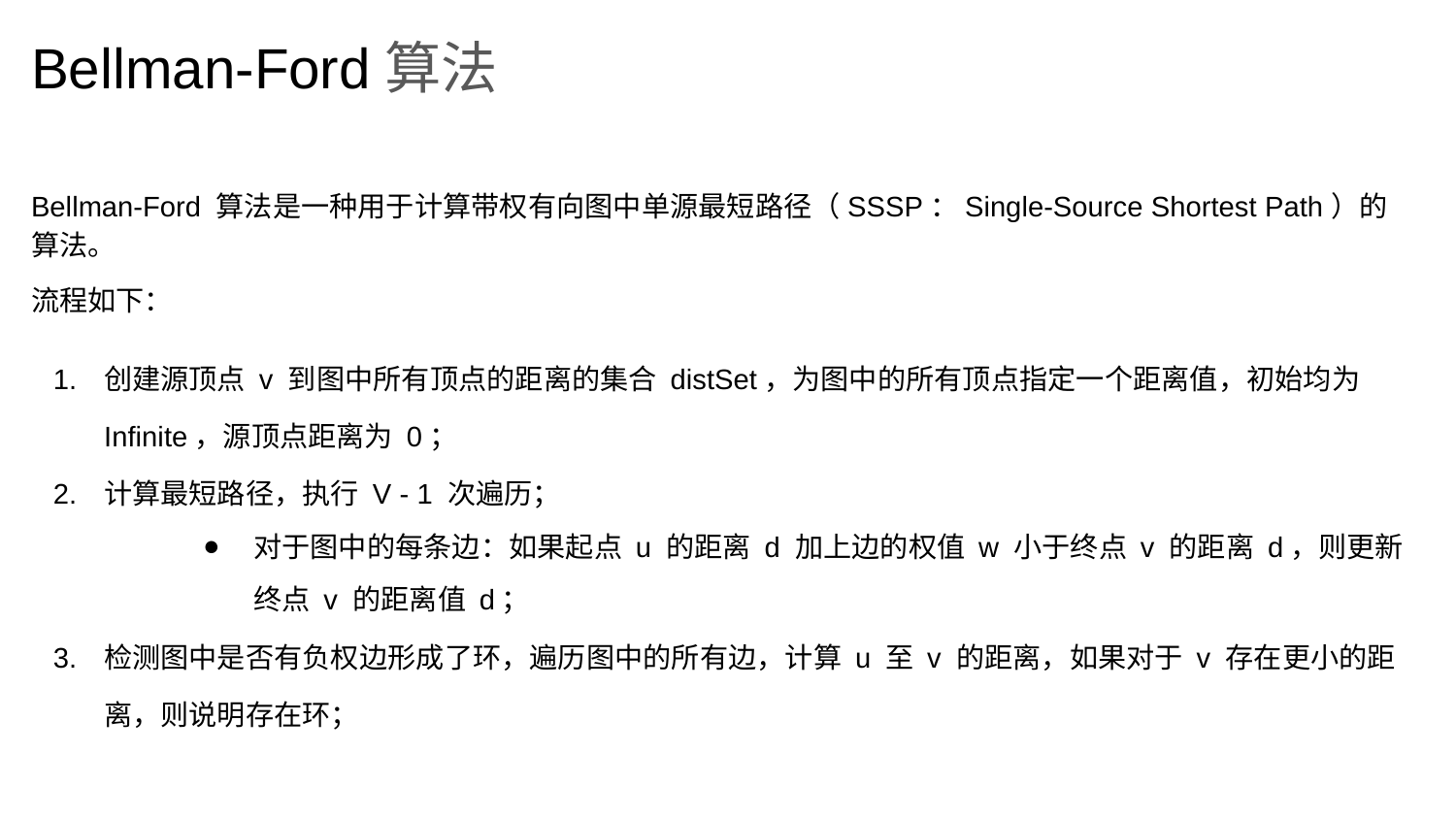

# Bellman-Ford算法
Bellman-Ford 算法是一种用于计算带权有向图中单源最短路径（SSSP：Single-Source Shortest Path）的算法。
流程如下：
创建源顶点 v 到图中所有顶点的距离的集合 distSet，为图中的所有顶点指定一个距离值，初始均为 Infinite，源顶点距离为 0；
计算最短路径，执行 V - 1 次遍历；
对于图中的每条边：如果起点 u 的距离 d 加上边的权值 w 小于终点 v 的距离 d，则更新终点 v 的距离值 d；
检测图中是否有负权边形成了环，遍历图中的所有边，计算 u 至 v 的距离，如果对于 v 存在更小的距离，则说明存在环；